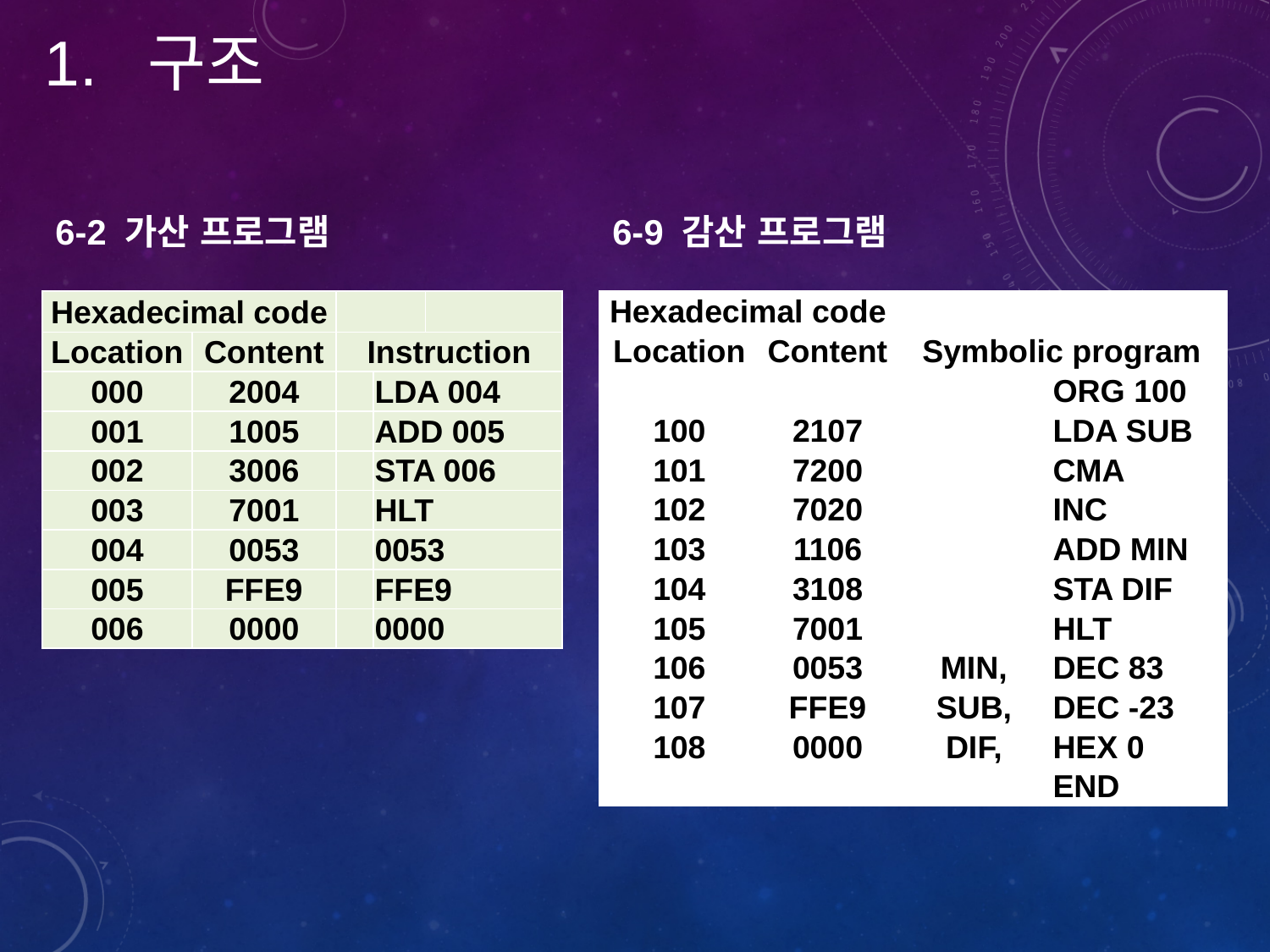

구조
6-2 가산 프로그램
6-9 감산 프로그램
| Hexadecimal code |  |  |  |
| --- | --- | --- | --- |
| Location | Content | Symbolic program |  |
|  |  |  | ORG 100 |
| 100 | 2107 |  | LDA SUB |
| 101 | 7200 |  | CMA |
| 102 | 7020 |  | INC |
| 103 | 1106 |  | ADD MIN |
| 104 | 3108 |  | STA DIF |
| 105 | 7001 |  | HLT |
| 106 | 0053 | MIN, | DEC 83 |
| 107 | FFE9 | SUB, | DEC -23 |
| 108 | 0000 | DIF, | HEX 0 |
|  |  |  | END |
| Hexadecimal code |  |  |  |  |
| --- | --- | --- | --- | --- |
| Location | Content | Instruction |  |  |
| 000 | 2004 |  | LDA 004 |  |
| 001 | 1005 |  | ADD 005 |  |
| 002 | 3006 |  | STA 006 |  |
| 003 | 7001 |  | HLT |  |
| 004 | 0053 |  | 0053 |  |
| 005 | FFE9 |  | FFE9 |  |
| 006 | 0000 |  | 0000 |  |